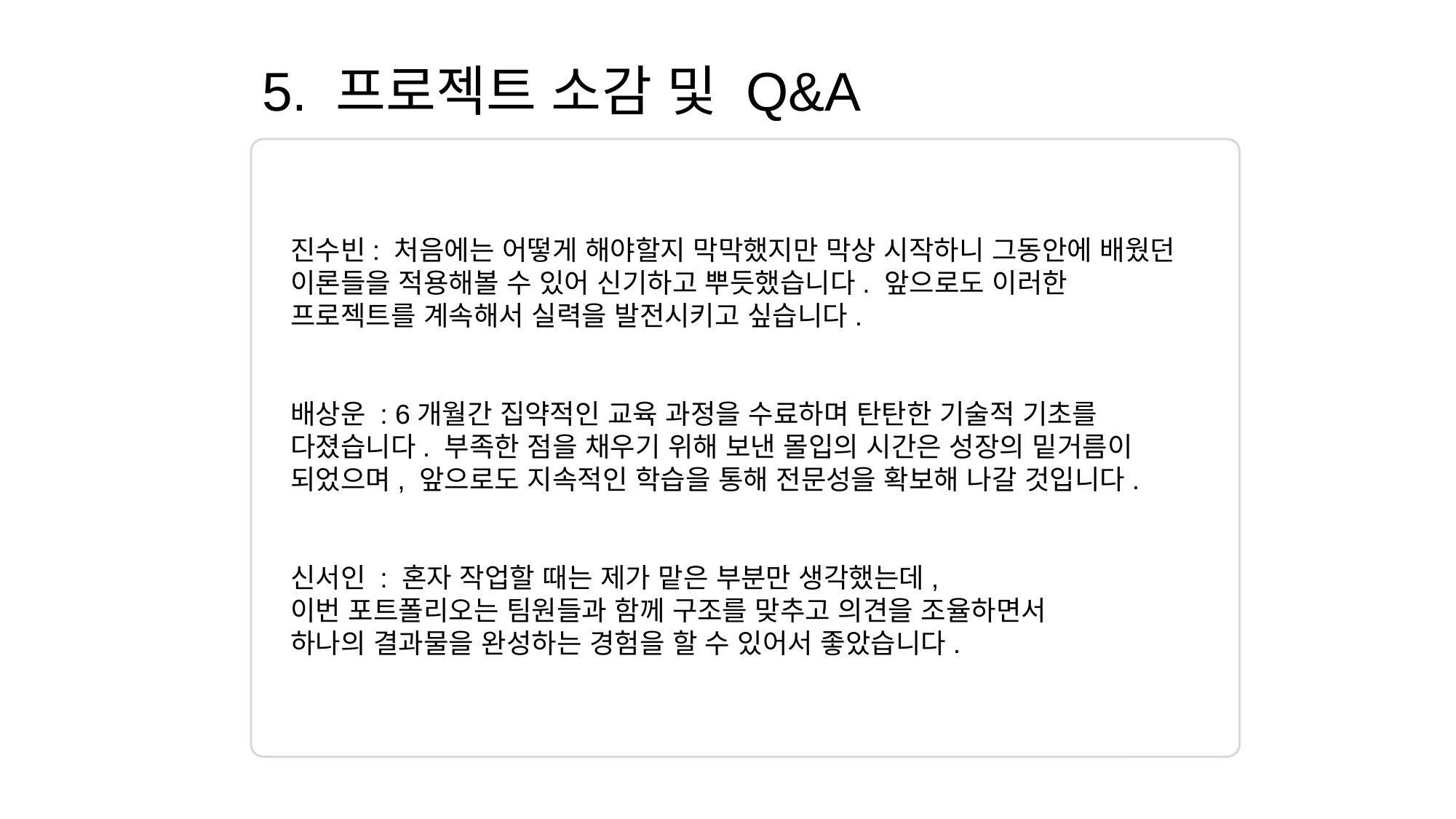

# 5. 프로젝트 소감 및 Q&A

진수빈: 처음에는 어떻게 해야할지 막막했지만 막상 시작하니 그동안에 배웠던 이론들을 적용해볼 수 있어 신기하고 뿌듯했습니다. 앞으로도 이러한 프로젝트를 계속해서 실력을 발전시키고 싶습니다.

배상운 : 6개월간 집약적인 교육 과정을 수료하며 탄탄한 기술적 기초를 다졌습니다. 부족한 점을 채우기 위해 보낸 몰입의 시간은 성장의 밑거름이 되었으며, 앞으로도 지속적인 학습을 통해 전문성을 확보해 나갈 것입니다.

신서인 : 혼자 작업할 때는 제가 맡은 부분만 생각했는데,
이번 포트폴리오는 팀원들과 함께 구조를 맞추고 의견을 조율하면서
하나의 결과물을 완성하는 경험을 할 수 있어서 좋았습니다.